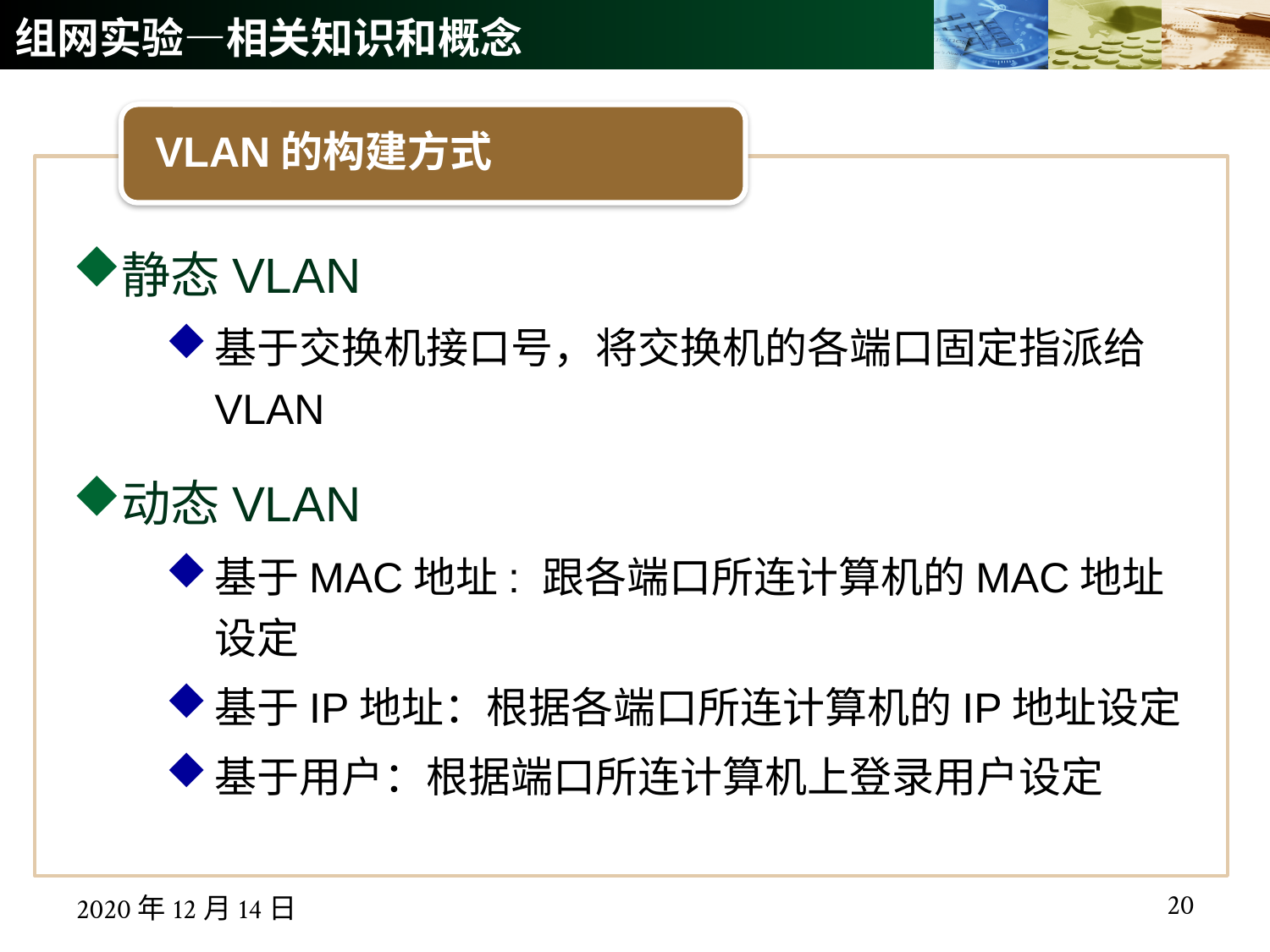

# 组网实验—相关知识和概念

VLAN的构建方式

静态VLAN
基于交换机接口号，将交换机的各端口固定指派给VLAN
动态VLAN
基于MAC地址: 跟各端口所连计算机的MAC地址设定
基于IP地址：根据各端口所连计算机的IP地址设定
基于用户：根据端口所连计算机上登录用户设定

20
2020年12月14日